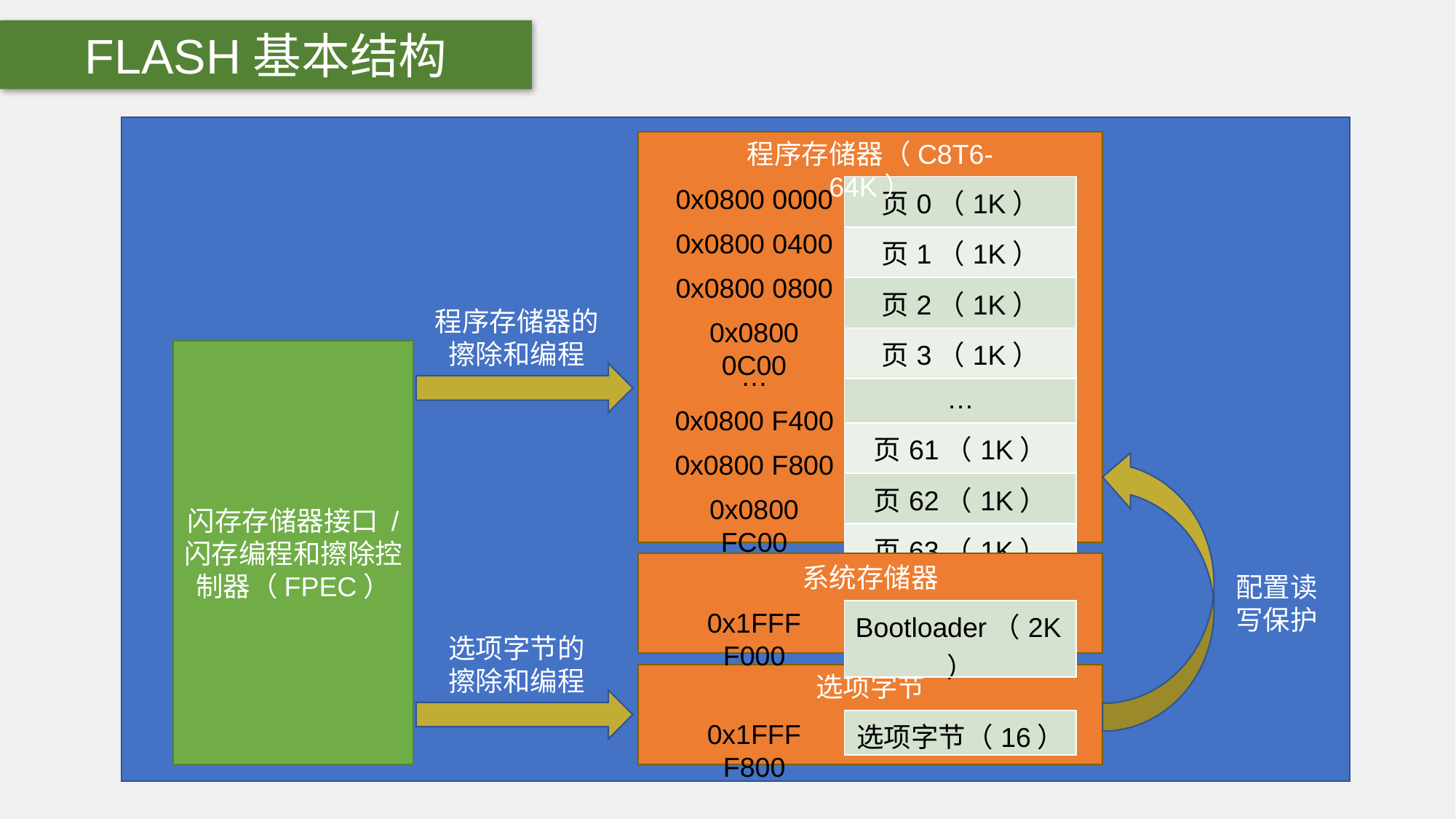

FLASH基本结构

程序存储器（C8T6-64K）
0x0800 0000
| 页0（1K） |
| --- |
| 页1（1K） |
| 页2（1K） |
| 页3（1K） |
| … |
| 页61（1K） |
| 页62（1K） |
| 页63（1K） |
0x0800 0400
0x0800 0800
程序存储器的擦除和编程
0x0800 0C00
闪存存储器接口 / 闪存编程和擦除控制器（FPEC）
…

0x0800 F400
0x0800 F800

0x0800 FC00

系统存储器
配置读写保护
0x1FFF F000
| Bootloader（2K） |
| --- |
选项字节的擦除和编程

选项字节

| 选项字节（16） |
| --- |
0x1FFF F800